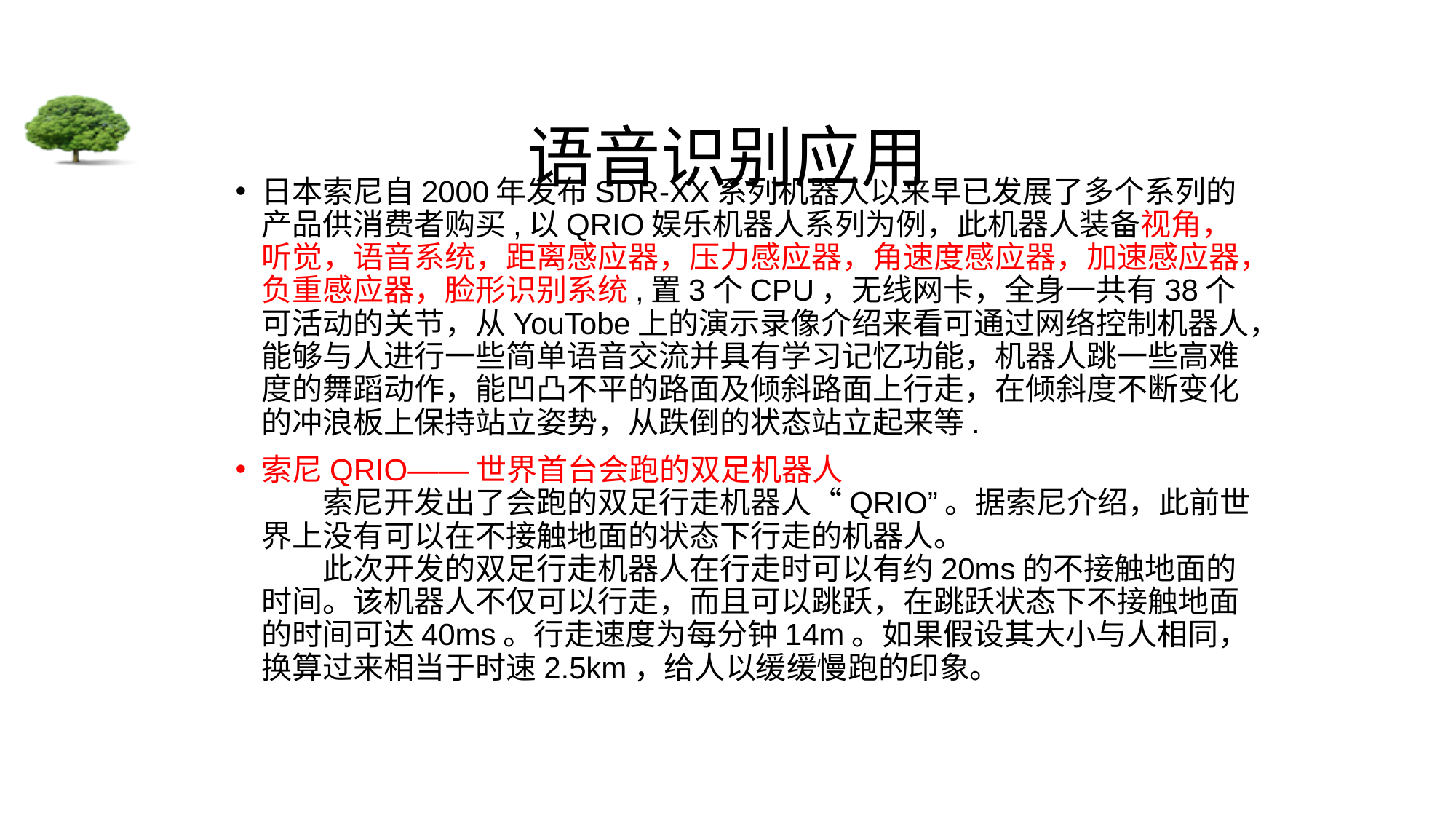

# 语音识别应用
日本索尼自2000年发布SDR-XX系列机器人以来早已发展了多个系列的产品供消费者购买,以QRIO娱乐机器人系列为例，此机器人装备视角，听觉，语音系统，距离感应器，压力感应器，角速度感应器，加速感应器，负重感应器，脸形识别系统,置3个CPU，无线网卡，全身一共有38个可活动的关节，从YouTobe上的演示录像介绍来看可通过网络控制机器人，能够与人进行一些简单语音交流并具有学习记忆功能，机器人跳一些高难度的舞蹈动作，能凹凸不平的路面及倾斜路面上行走，在倾斜度不断变化的冲浪板上保持站立姿势，从跌倒的状态站立起来等.
索尼QRIO——世界首台会跑的双足机器人
　　索尼开发出了会跑的双足行走机器人“QRIO”。据索尼介绍，此前世界上没有可以在不接触地面的状态下行走的机器人。 
　　此次开发的双足行走机器人在行走时可以有约20ms的不接触地面的时间。该机器人不仅可以行走，而且可以跳跃，在跳跃状态下不接触地面的时间可达40ms。行走速度为每分钟14m。如果假设其大小与人相同，换算过来相当于时速2.5km，给人以缓缓慢跑的印象。